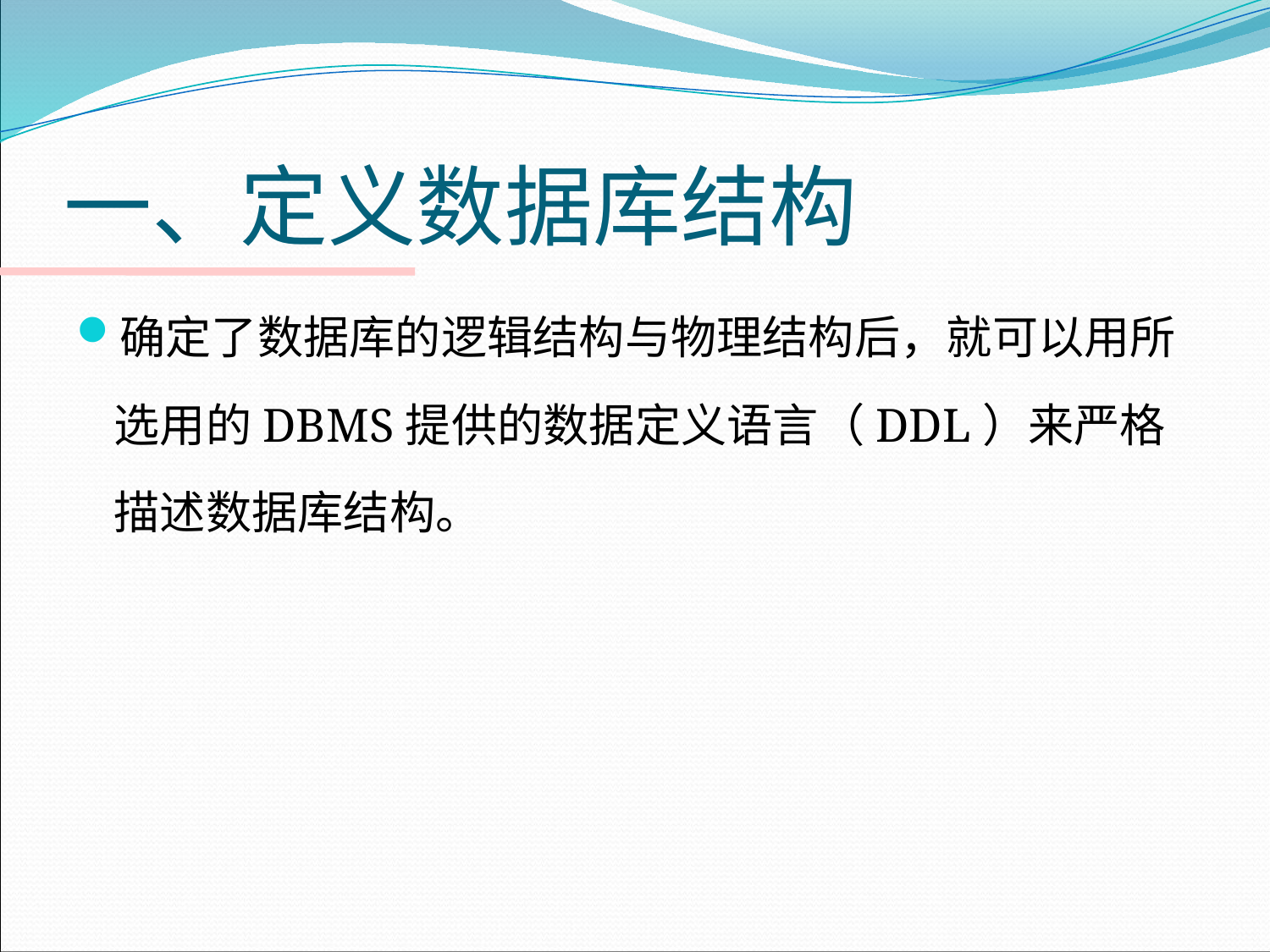

# 一、定义数据库结构
确定了数据库的逻辑结构与物理结构后，就可以用所选用的DBMS提供的数据定义语言（DDL）来严格描述数据库结构。

802